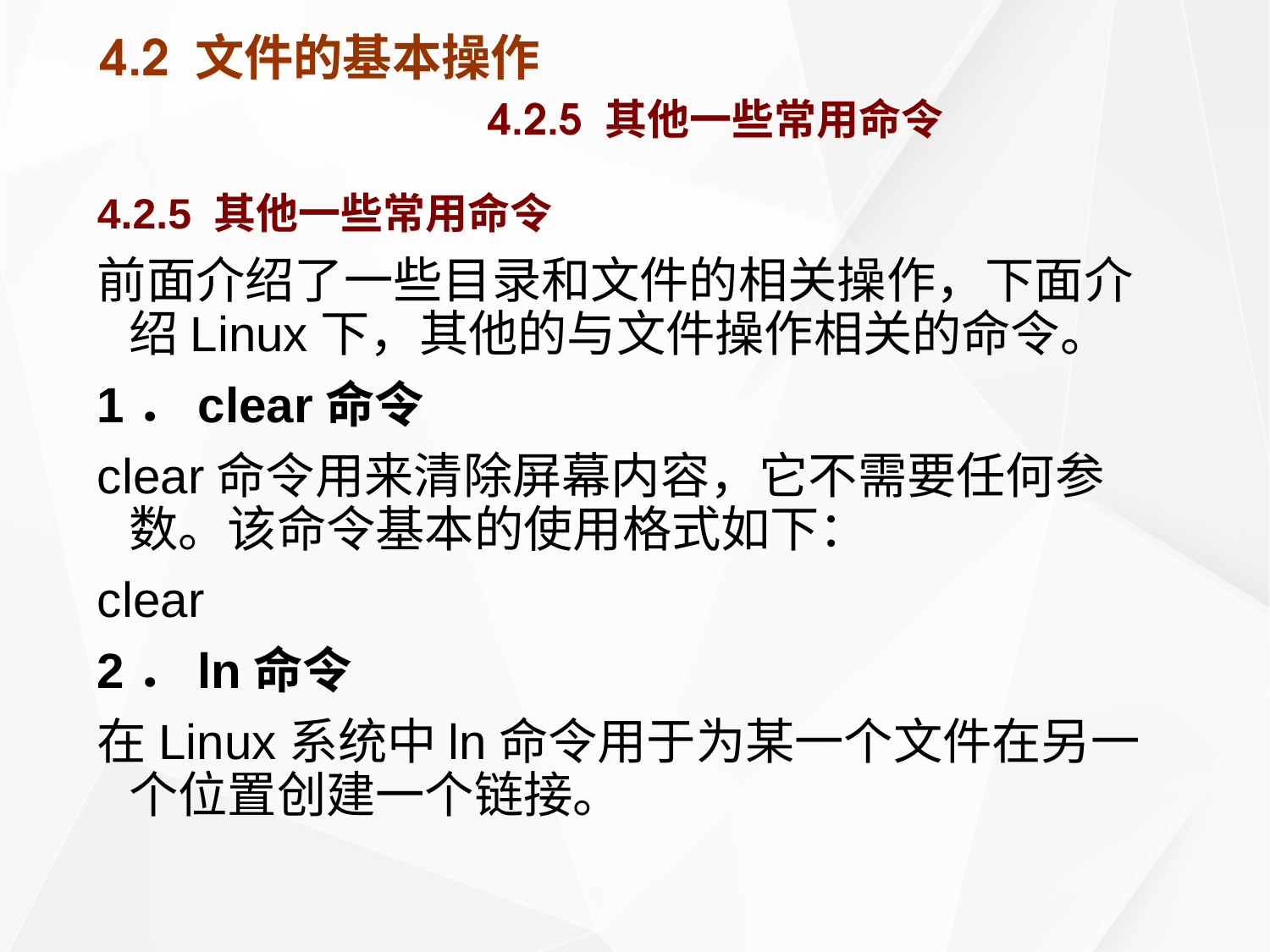

# 4.2 文件的基本操作 4.2.5 其他一些常用命令
4.2.5 其他一些常用命令
前面介绍了一些目录和文件的相关操作，下面介绍Linux下，其他的与文件操作相关的命令。
1．clear命令
clear命令用来清除屏幕内容，它不需要任何参数。该命令基本的使用格式如下：
clear
2．ln命令
在Linux系统中ln命令用于为某一个文件在另一个位置创建一个链接。